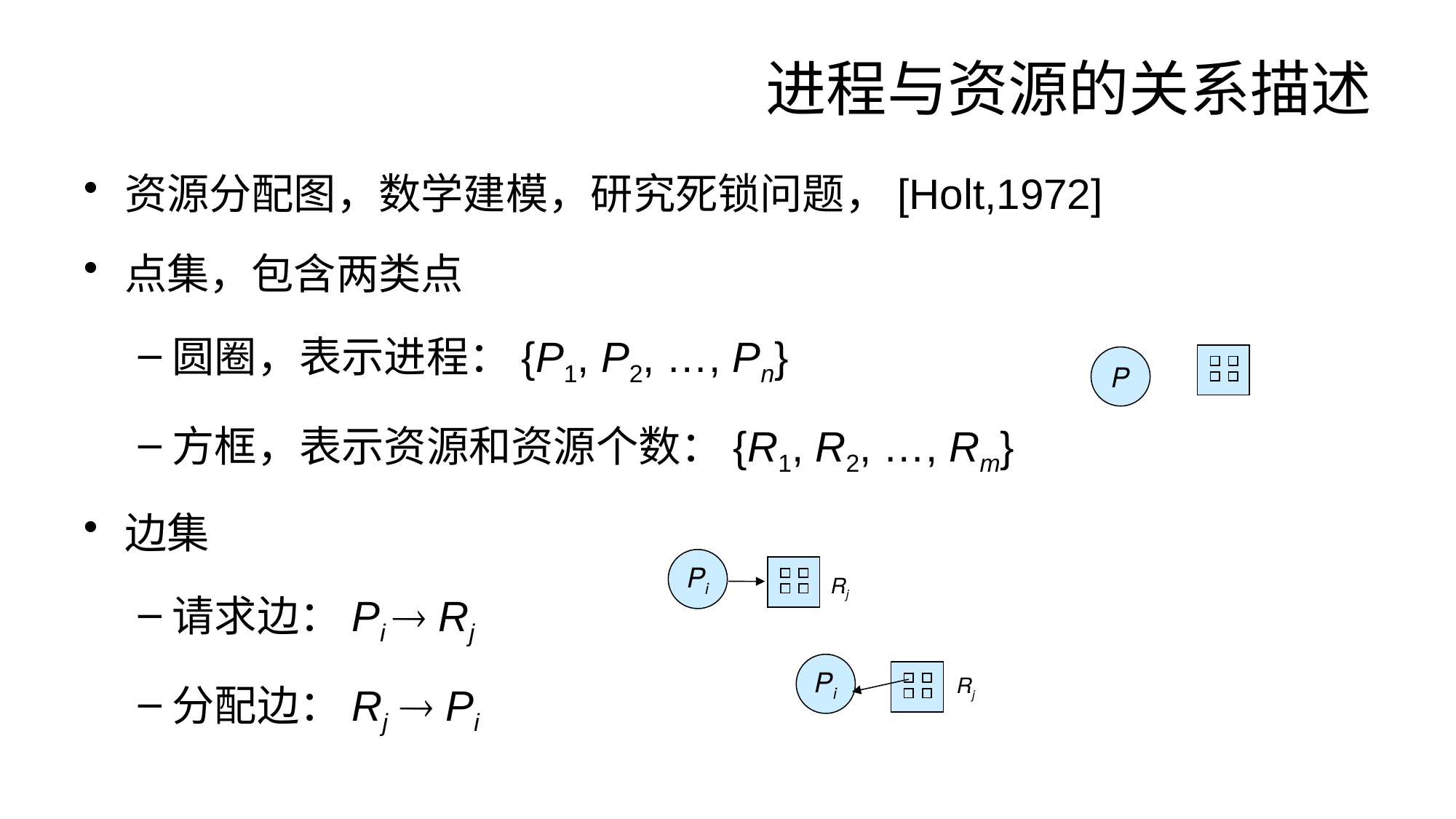

# 进程与资源的关系描述
资源分配图，数学建模，研究死锁问题，[Holt,1972]
点集，包含两类点
圆圈，表示进程：{P1, P2, …, Pn}
方框，表示资源和资源个数：{R1, R2, …, Rm}
边集
请求边：Pi → Rj
分配边：Rj → Pi

P
Pi

Rj

Pi

Rj